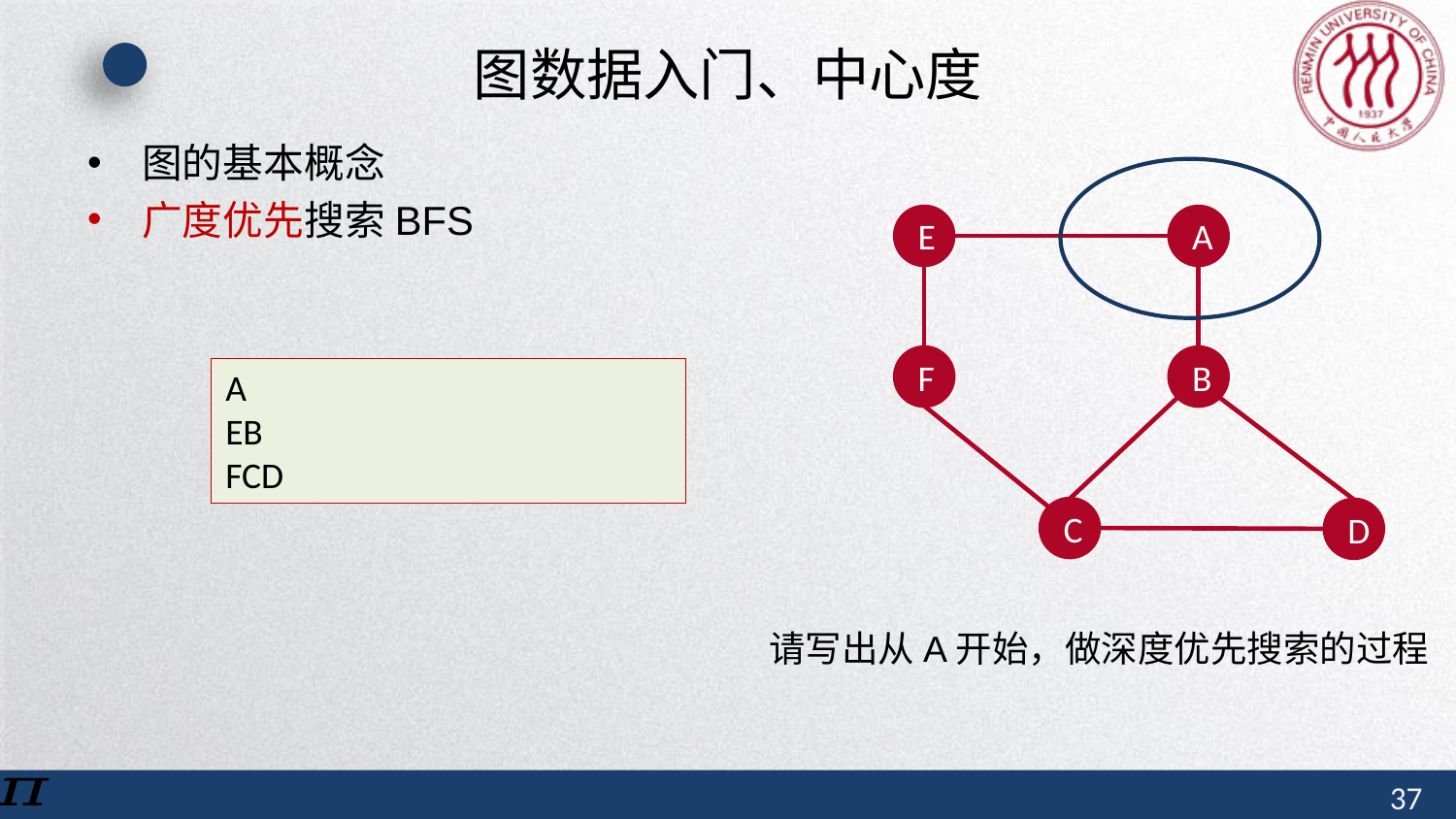

# 图数据入门、中心度
图的基本概念
广度优先搜索BFS

E
A
F
B
C
D
A
EB
FCD
请写出从A开始，做深度优先搜索的过程